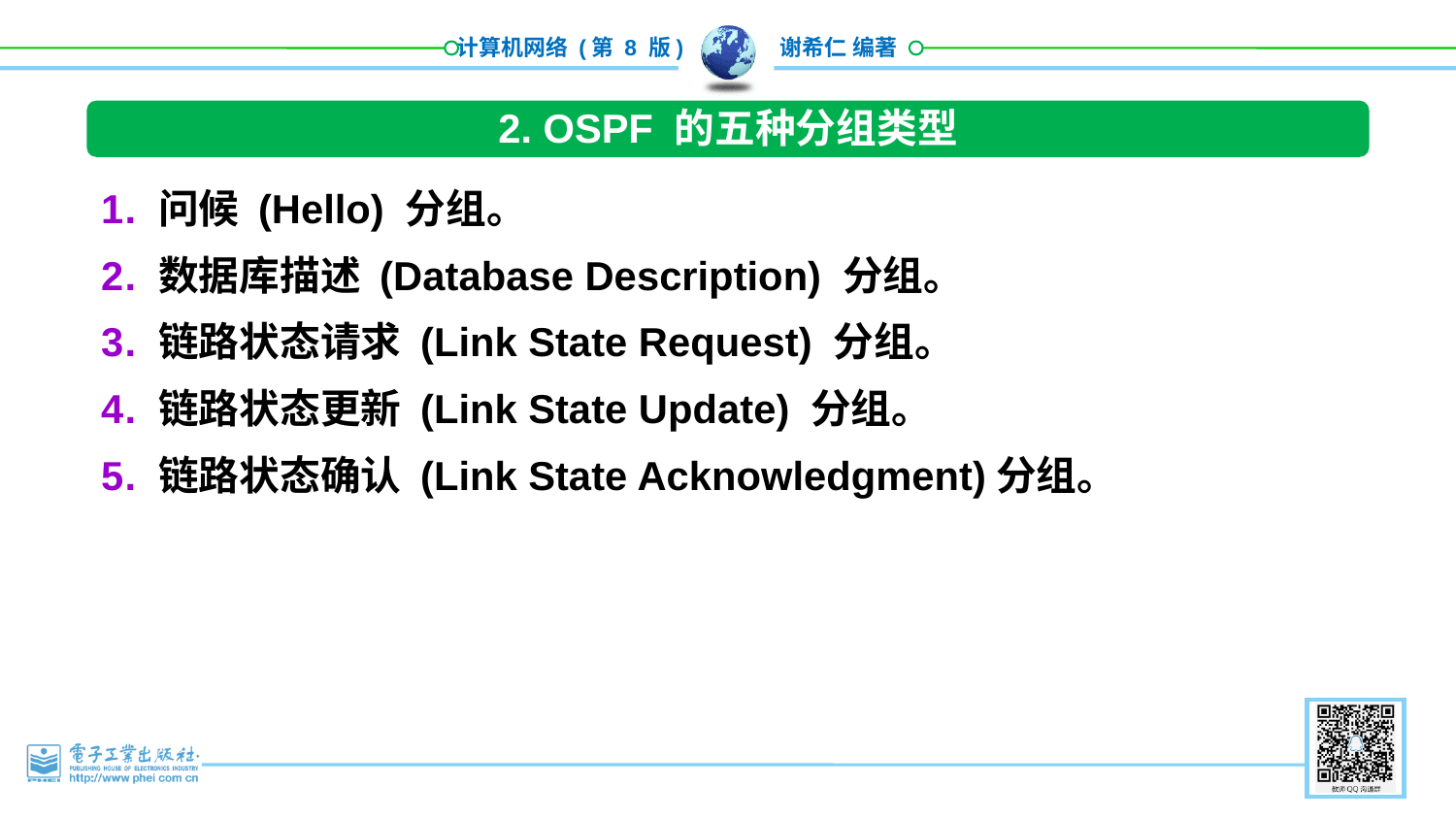

2. OSPF 的五种分组类型

问候 (Hello) 分组。
数据库描述 (Database Description) 分组。
链路状态请求 (Link State Request) 分组。
链路状态更新 (Link State Update) 分组。
链路状态确认 (Link State Acknowledgment)分组。